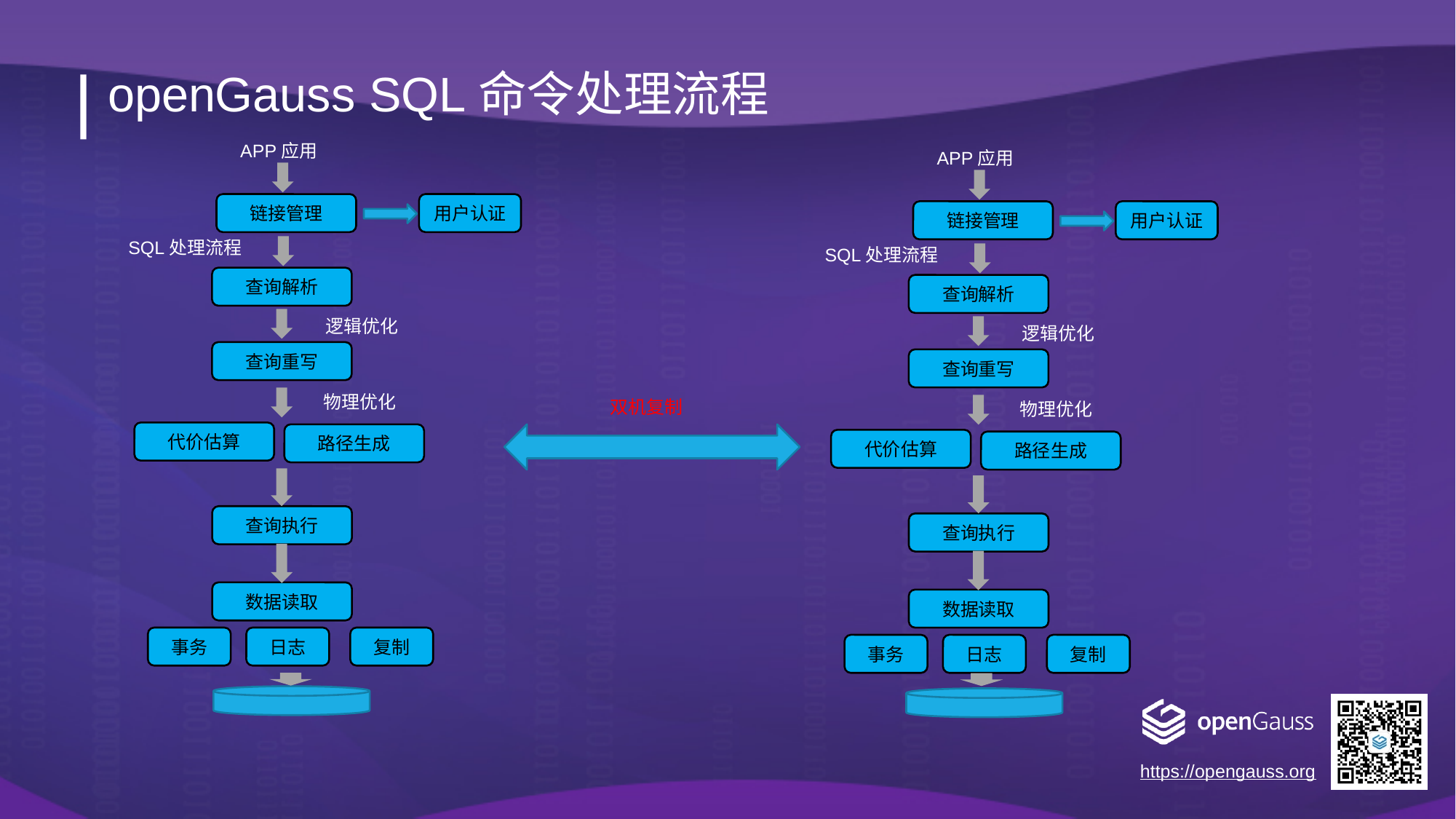

openGauss SQL命令处理流程
APP应用
APP应用

用户认证
链接管理
用户认证
链接管理

SQL处理流程

SQL处理流程

查询解析
查询解析

逻辑优化

逻辑优化
查询重写
查询重写
物理优化

双机复制
物理优化

代价估算
路径生成

代价估算
路径生成

查询执行
查询执行

数据读取
数据读取
事务
日志
复制
事务
日志
复制